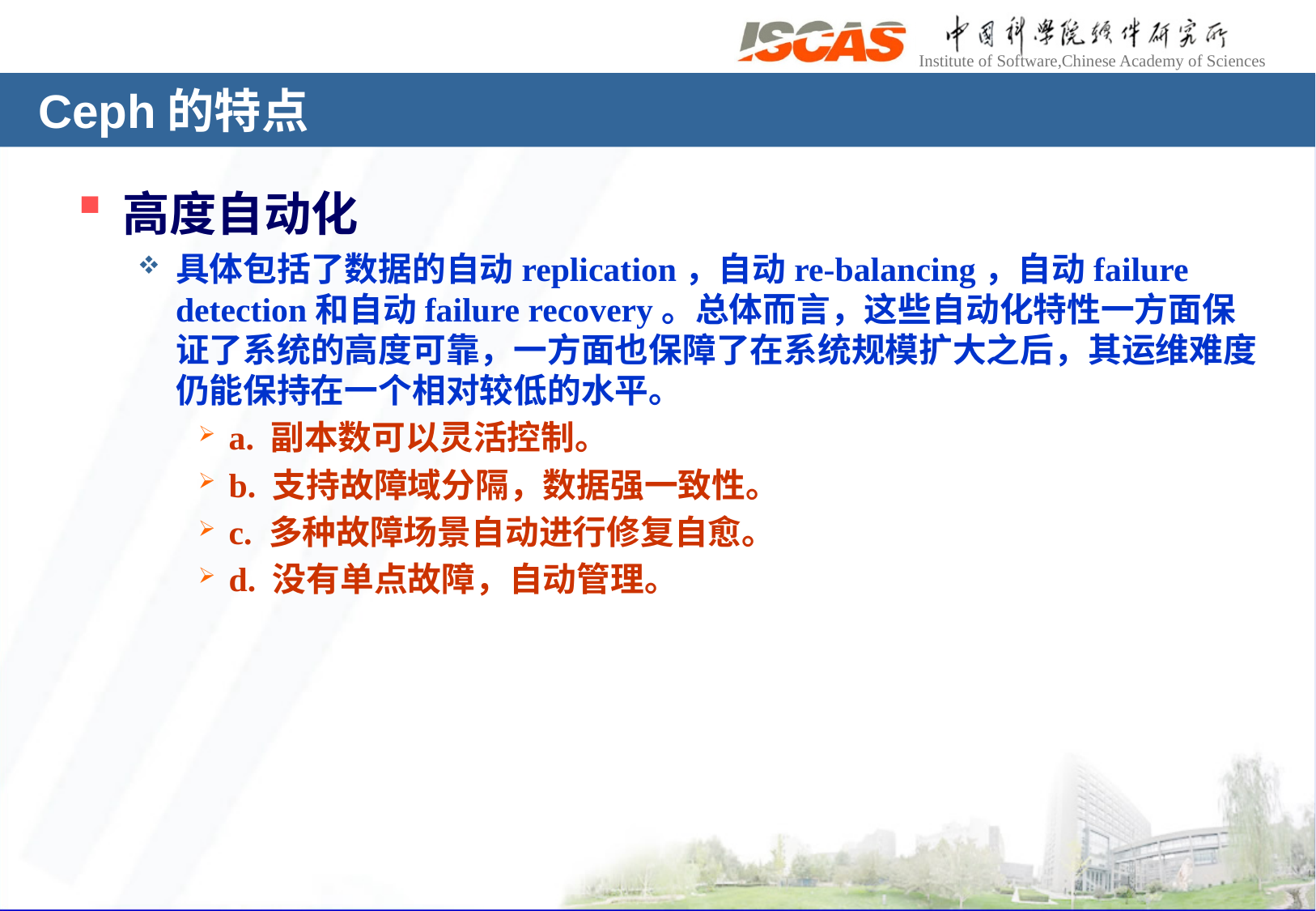

# Ceph的特点
高度自动化
具体包括了数据的自动replication，自动re-balancing，自动failure detection和自动failure recovery。总体而言，这些自动化特性一方面保证了系统的高度可靠，一方面也保障了在系统规模扩大之后，其运维难度仍能保持在一个相对较低的水平。
a. 副本数可以灵活控制。
b. 支持故障域分隔，数据强一致性。
c. 多种故障场景自动进行修复自愈。
d. 没有单点故障，自动管理。